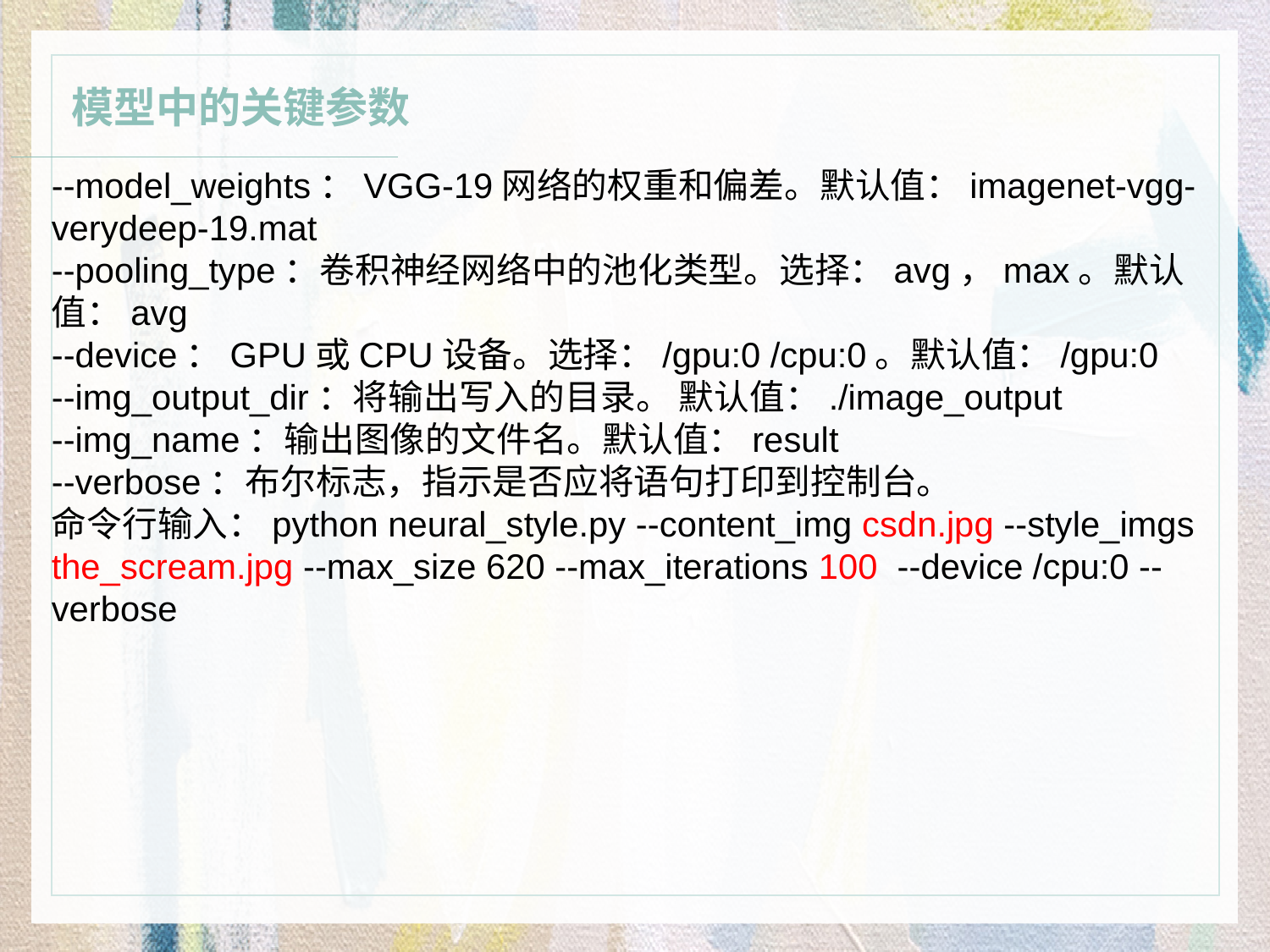

模型中的关键参数
--model_weights：VGG-19网络的权重和偏差。默认值：imagenet-vgg-verydeep-19.mat
--pooling_type：卷积神经网络中的池化类型。选择：avg，max。默认值：avg
--device：GPU或CPU设备。选择：/gpu:0 /cpu:0。默认值：/gpu:0
--img_output_dir：将输出写入的目录。 默认值：./image_output
--img_name：输出图像的文件名。默认值：result
--verbose：布尔标志，指示是否应将语句打印到控制台。
命令行输入：python neural_style.py --content_img csdn.jpg --style_imgs the_scream.jpg --max_size 620 --max_iterations 100  --device /cpu:0 --verbose